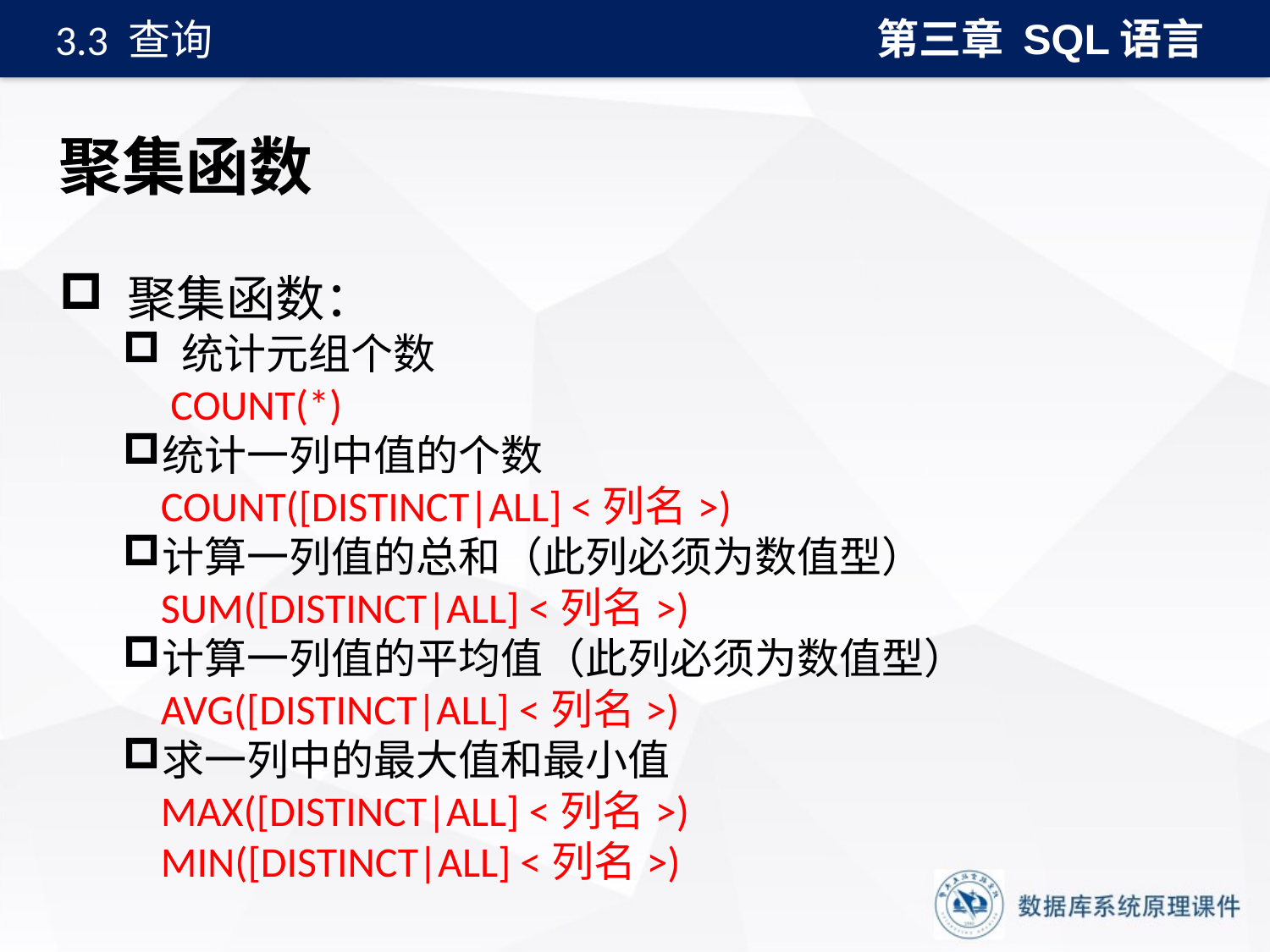

第三章 SQL语言
3.3 查询
# 聚集函数
 聚集函数：
 统计元组个数
     COUNT(*)
统计一列中值的个数
    COUNT([DISTINCT|ALL] <列名>)
计算一列值的总和（此列必须为数值型）
    SUM([DISTINCT|ALL] <列名>)
计算一列值的平均值（此列必须为数值型）
    AVG([DISTINCT|ALL] <列名>)
求一列中的最大值和最小值
    MAX([DISTINCT|ALL] <列名>)
    MIN([DISTINCT|ALL] <列名>)